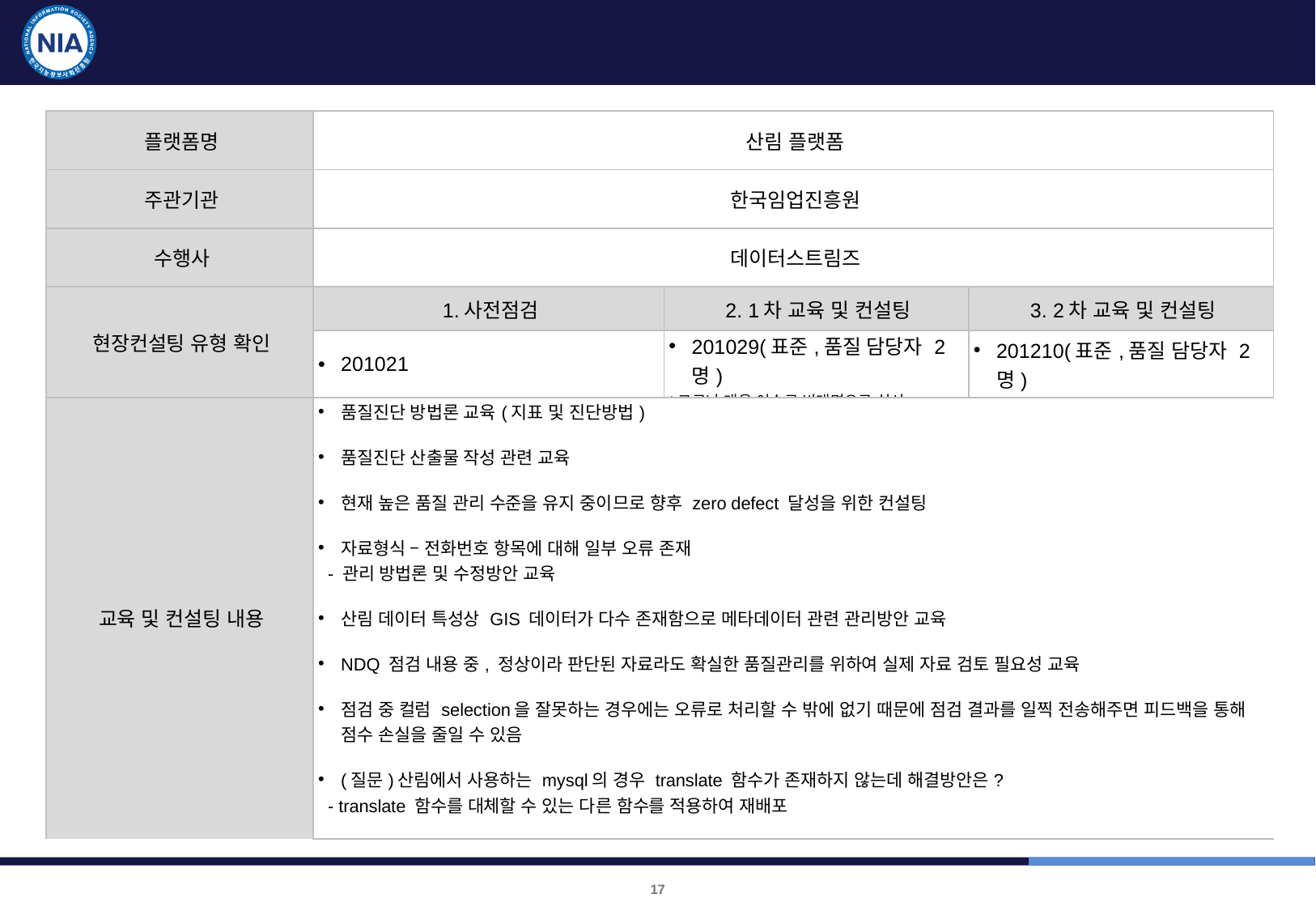

산림플랫폼 교육 및 컨설팅 결과
| 플랫폼명 | 산림 플랫폼 |  |  |
| --- | --- | --- | --- |
| 주관기관 | 한국임업진흥원 |  |  |
| 수행사 | 데이터스트림즈 |  |  |
| 현장컨설팅 유형 확인 | 1.사전점검 | 2. 1차 교육 및 컨설팅 | 3. 2차 교육 및 컨설팅 |
|  | 201021 | 201029(표준,품질 담당자 2명) \*코로나 대응 이슈로 비대면으로 실시 | 201210(표준,품질 담당자 2명) |
| 교육 및 컨설팅 내용 | 품질진단 방법론 교육(지표 및 진단방법) 품질진단 산출물 작성 관련 교육 현재 높은 품질 관리 수준을 유지 중이므로 향후 zero defect 달성을 위한 컨설팅 자료형식 – 전화번호 항목에 대해 일부 오류 존재 - 관리 방법론 및 수정방안 교육 산림 데이터 특성상 GIS 데이터가 다수 존재함으로 메타데이터 관련 관리방안 교육 NDQ 점검 내용 중, 정상이라 판단된 자료라도 확실한 품질관리를 위하여 실제 자료 검토 필요성 교육 점검 중 컬럼 selection을 잘못하는 경우에는 오류로 처리할 수 밖에 없기 때문에 점검 결과를 일찍 전송해주면 피드백을 통해 점수 손실을 줄일 수 있음 (질문)산림에서 사용하는 mysql의 경우 translate 함수가 존재하지 않는데 해결방안은? - translate 함수를 대체할 수 있는 다른 함수를 적용하여 재배포 |  |  |